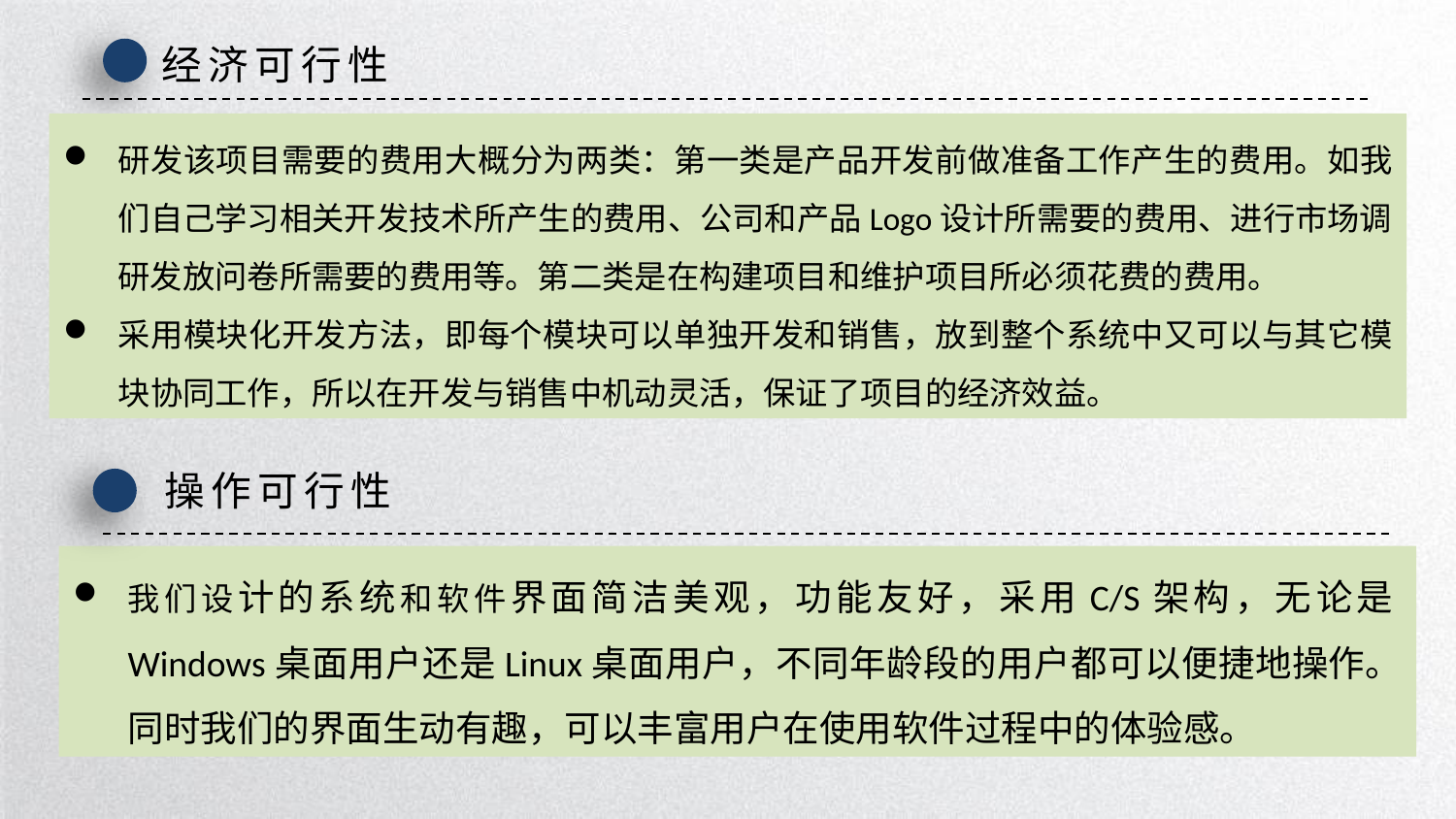

经济可行性

研发该项目需要的费用大概分为两类：第一类是产品开发前做准备工作产生的费用。如我们自己学习相关开发技术所产生的费用、公司和产品Logo设计所需要的费用、进行市场调研发放问卷所需要的费用等。第二类是在构建项目和维护项目所必须花费的费用。
采用模块化开发方法，即每个模块可以单独开发和销售，放到整个系统中又可以与其它模块协同工作，所以在开发与销售中机动灵活，保证了项目的经济效益。
操作可行性

我们设计的系统和软件界面简洁美观，功能友好，采用C/S架构，无论是Windows桌面用户还是Linux桌面用户，不同年龄段的用户都可以便捷地操作。同时我们的界面生动有趣，可以丰富用户在使用软件过程中的体验感。